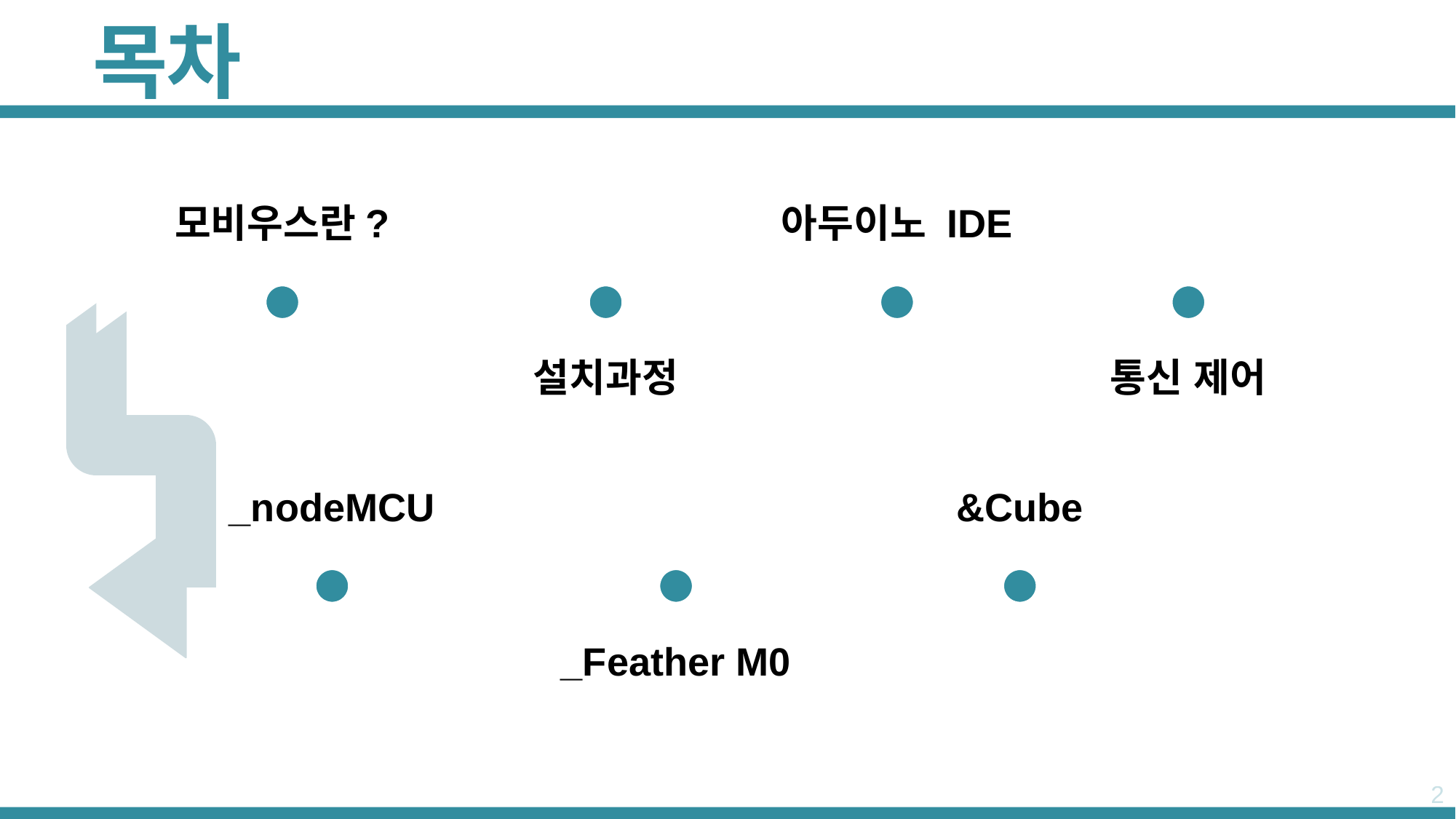

# 목차
모비우스란?

아두이노 IDE

설치과정

통신 제어
_nodeMCU

&Cube

_Feather M0
2